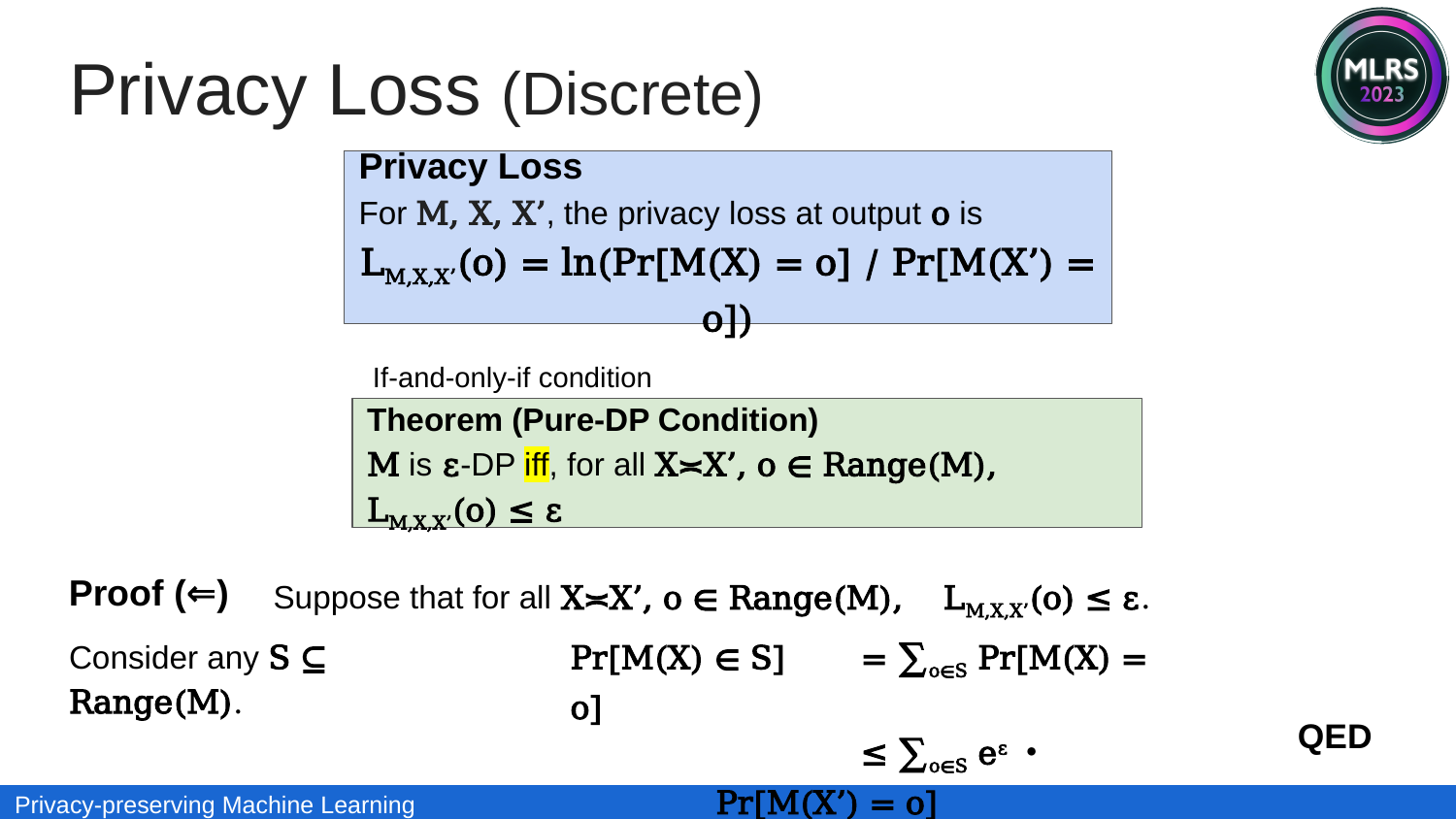

Privacy Loss (Discrete)
Privacy Loss
For M, X, X’, the privacy loss at output o is
LM,X,X’(o) = ln(Pr[M(X) = o] / Pr[M(X’) = o])
If-and-only-if condition
Theorem (Pure-DP Condition)
M is ε-DP iff, for all X≍X’, o ∈ Range(M),    LM,X,X’(o) ≤ ε
Proof (⇐)
Suppose that for all X≍X’, o ∈ Range(M),    LM,X,X’(o) ≤ ε.
Pr[M(X) ∈ S] 	= ∑o∈S Pr[M(X) = o]
   	≤ ∑o∈S eε・Pr[M(X’) = o]
= eε・Pr[M(X’) ∈ S]
Consider any S ⊆ Range(M).
QED